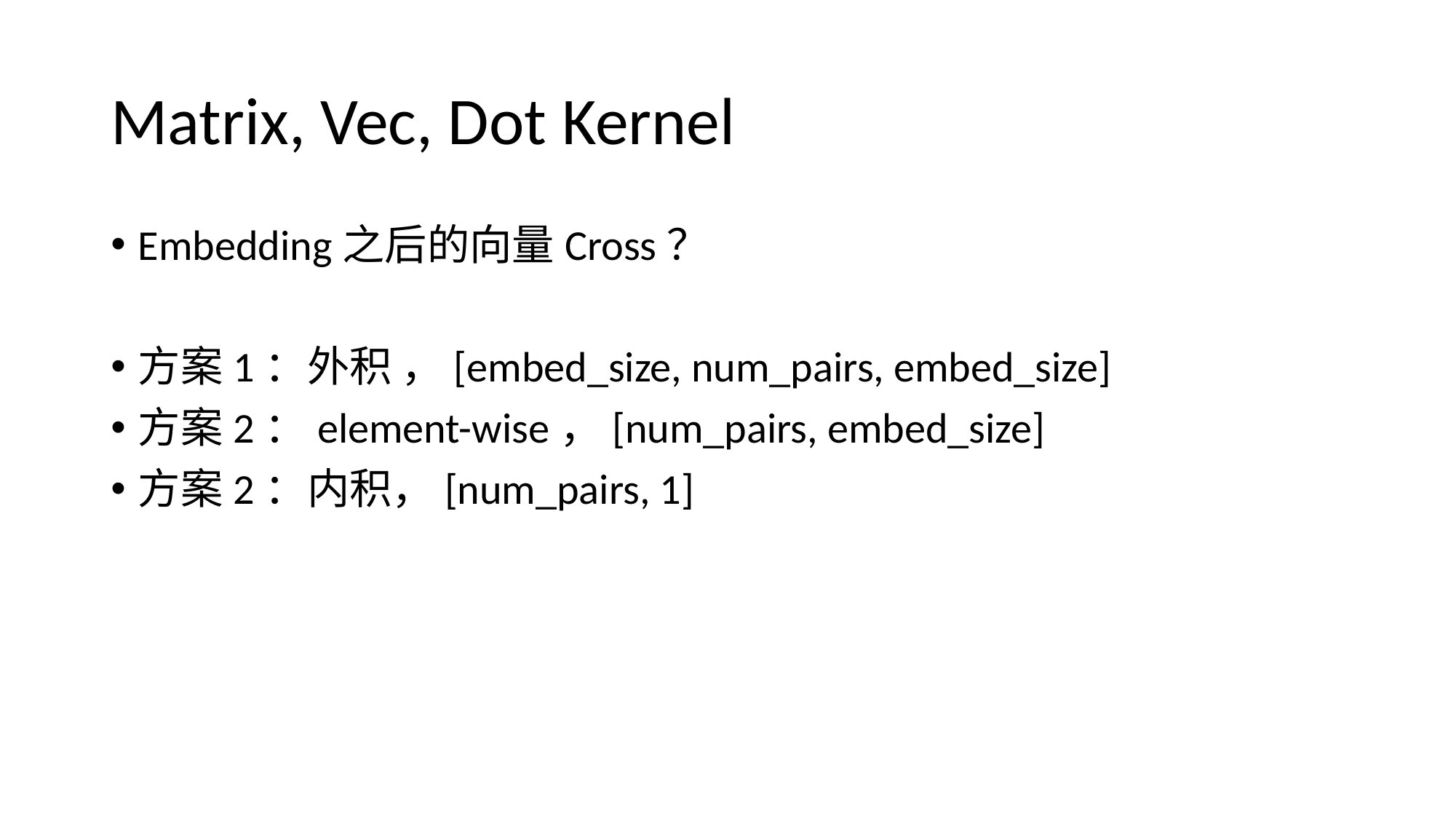

# Matrix, Vec, Dot Kernel
Embedding之后的向量Cross？

方案1：外积 ，[embed_size, num_pairs, embed_size]
方案2：element-wise，[num_pairs, embed_size]
方案2：内积，[num_pairs, 1]